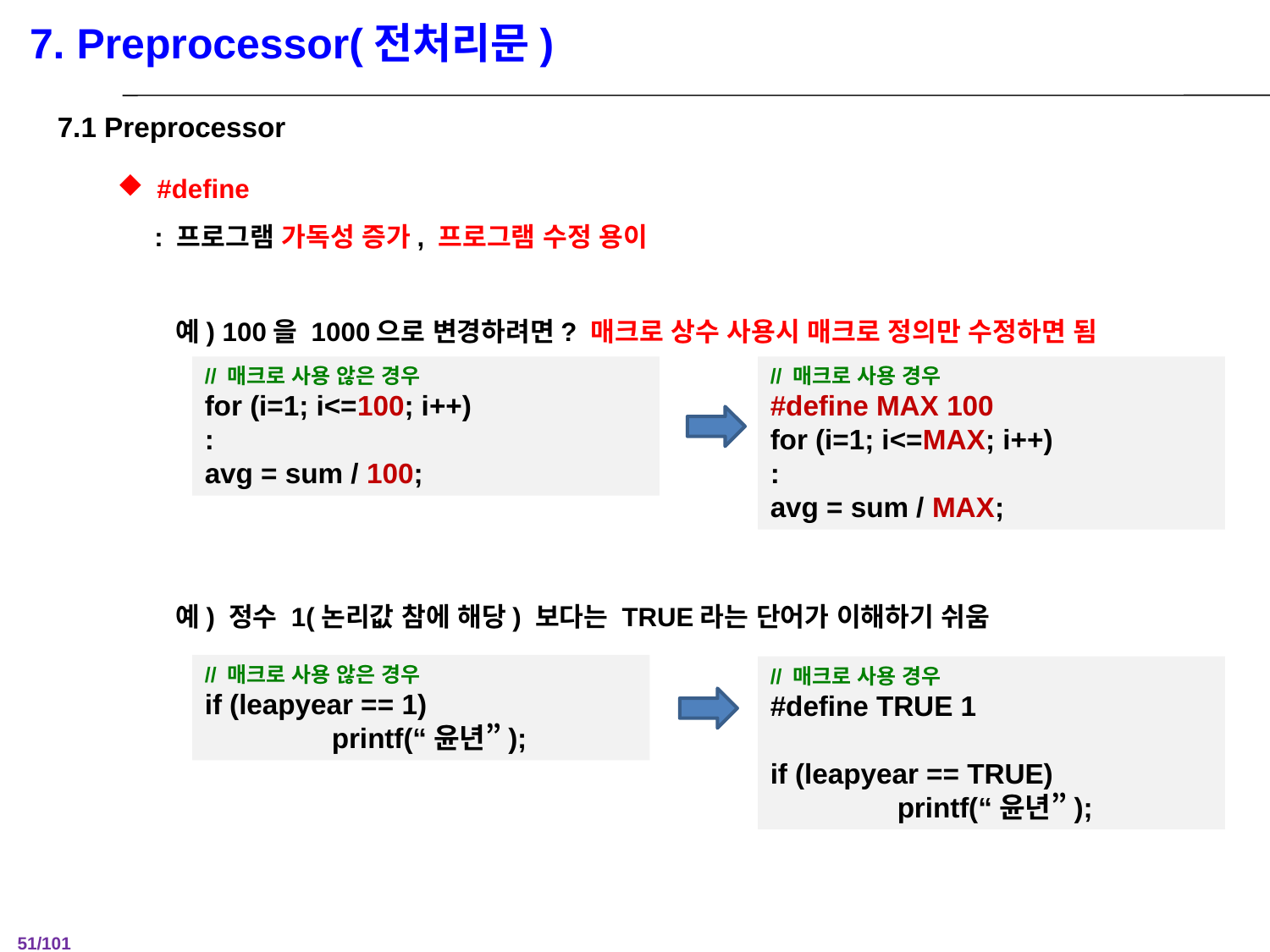

7. Preprocessor(전처리문)
7.1 Preprocessor
#define
     : 프로그램 가독성 증가, 프로그램 수정 용이

       예) 100을 1000으로 변경하려면? 매크로 상수 사용시 매크로 정의만 수정하면 됨

       예) 정수 1(논리값 참에 해당) 보다는 TRUE라는 단어가 이해하기 쉬움

// 매크로 사용 않은 경우
for (i=1; i<=100; i++)
:
avg = sum / 100;
// 매크로 사용 경우
#define MAX 100
for (i=1; i<=MAX; i++)
:
avg = sum / MAX;

// 매크로 사용 않은 경우
if (leapyear == 1)
	printf(“윤년”);
// 매크로 사용 경우
#define TRUE 1

if (leapyear == TRUE)
	printf(“윤년”);